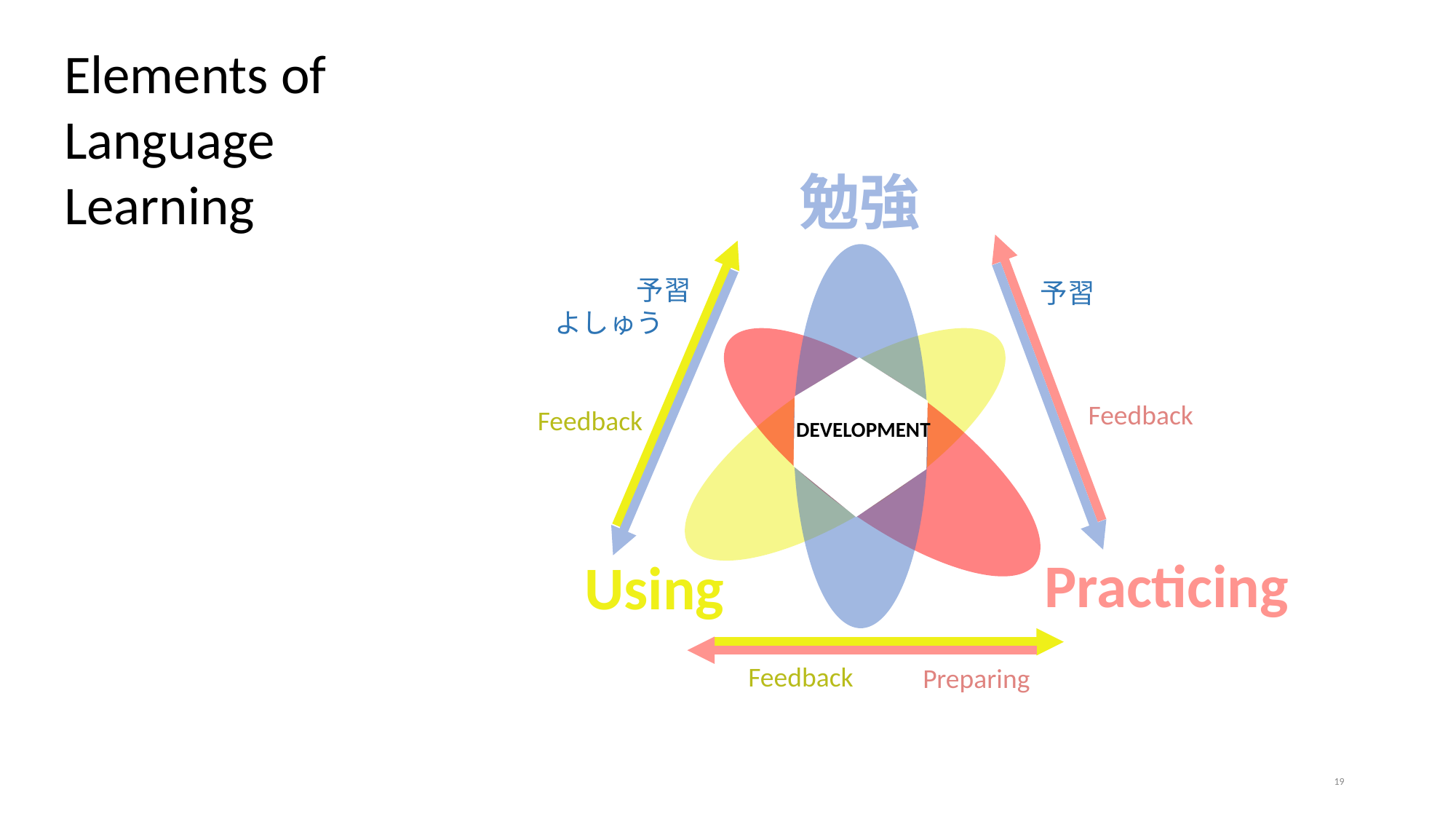

Elements of
Language
Learning
勉強
予習
よしゅう
予習

Feedback
Feedback
DEVELOPMENT
Practicing
Using
Feedback
Preparing
19